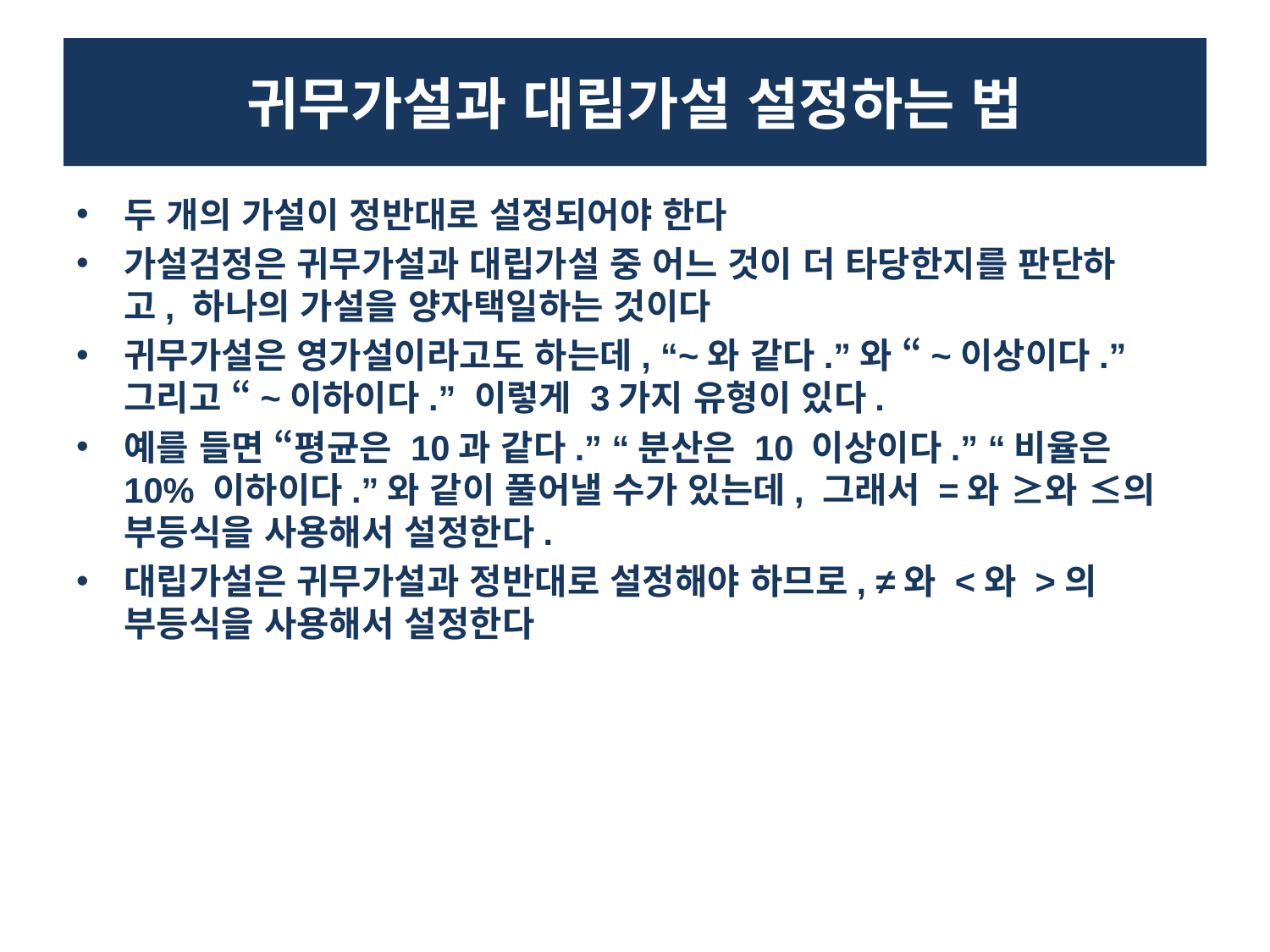

# 귀무가설과 대립가설 설정하는 법
두 개의 가설이 정반대로 설정되어야 한다
가설검정은 귀무가설과 대립가설 중 어느 것이 더 타당한지를 판단하고, 하나의 가설을 양자택일하는 것이다
귀무가설은 영가설이라고도 하는데, “~와 같다.”와 “~이상이다.” 그리고 “~이하이다.” 이렇게 3가지 유형이 있다.
예를 들면 “평균은 10과 같다.” “분산은 10 이상이다.” “비율은 10% 이하이다.”와 같이 풀어낼 수가 있는데, 그래서 =와 ≥와 ≤의 부등식을 사용해서 설정한다.
대립가설은 귀무가설과 정반대로 설정해야 하므로, ≠와 <와 >의 부등식을 사용해서 설정한다